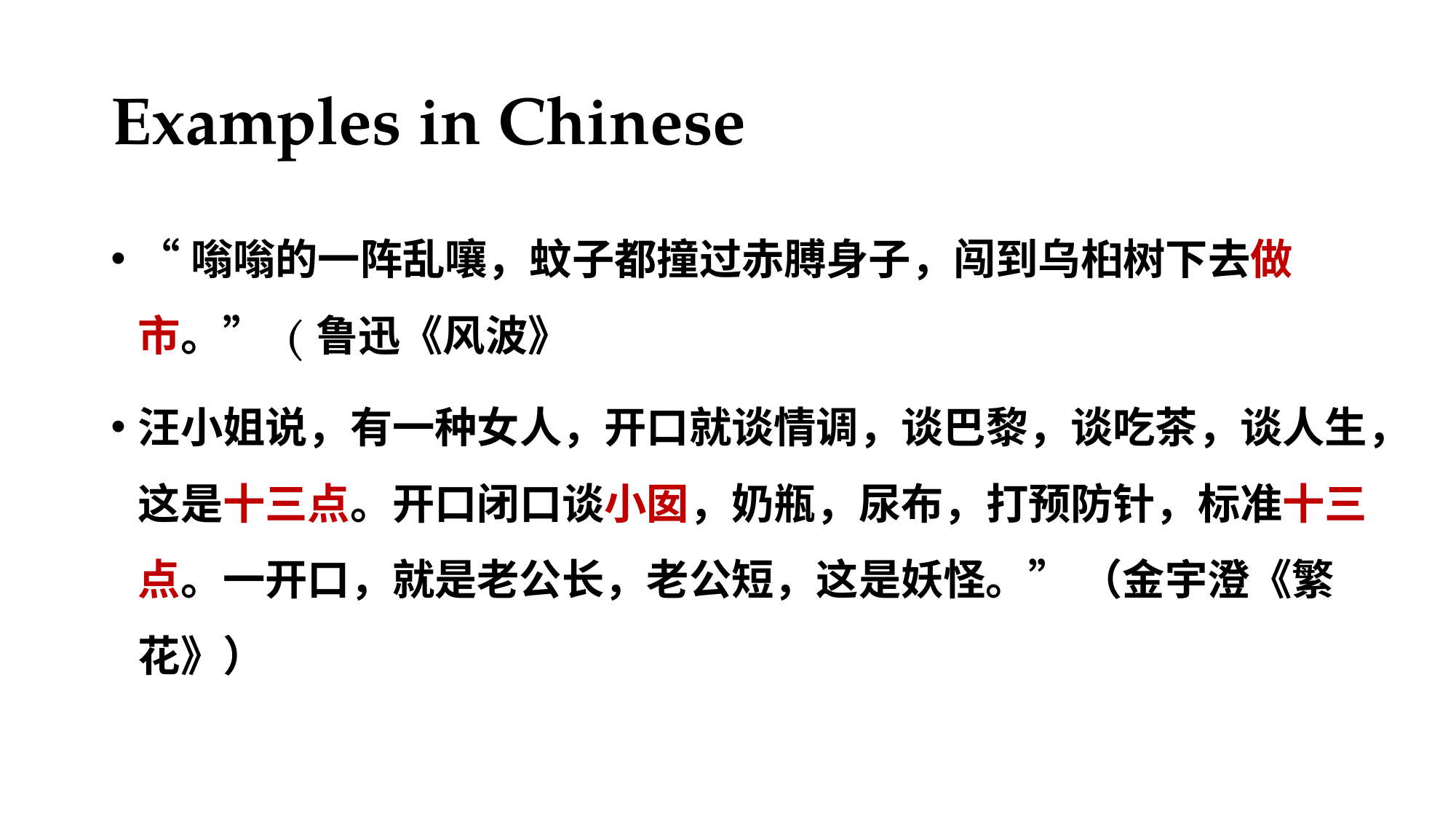

# Examples in Chinese
“嗡嗡的一阵乱嚷，蚊子都撞过赤膊身子，闯到乌桕树下去做市。” (鲁迅《风波》
汪小姐说，有一种女人，开口就谈情调，谈巴黎，谈吃茶，谈人生，这是十三点。开口闭口谈小囡，奶瓶，尿布，打预防针，标准十三点。一开口，就是老公长，老公短，这是妖怪。” （金宇澄《繁花》）